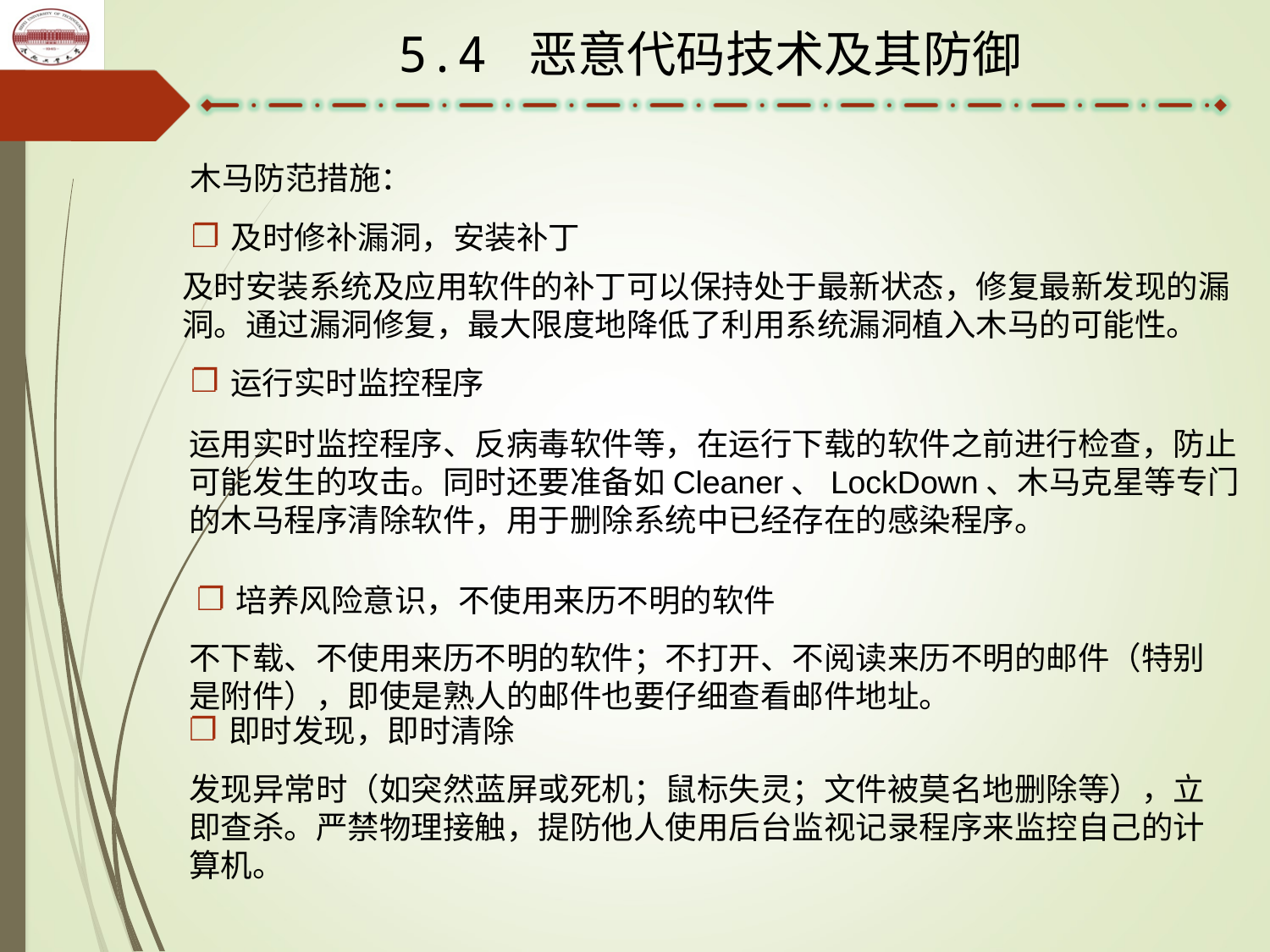

5.4 恶意代码技术及其防御
木马防范措施：
及时修补漏洞，安装补丁
及时安装系统及应用软件的补丁可以保持处于最新状态，修复最新发现的漏洞。通过漏洞修复，最大限度地降低了利用系统漏洞植入木马的可能性。
运行实时监控程序
运用实时监控程序、反病毒软件等，在运行下载的软件之前进行检查，防止可能发生的攻击。同时还要准备如Cleaner、LockDown、木马克星等专门的木马程序清除软件，用于删除系统中已经存在的感染程序。
培养风险意识，不使用来历不明的软件
不下载、不使用来历不明的软件；不打开、不阅读来历不明的邮件（特别是附件），即使是熟人的邮件也要仔细查看邮件地址。
即时发现，即时清除
发现异常时（如突然蓝屏或死机；鼠标失灵；文件被莫名地删除等），立即查杀。严禁物理接触，提防他人使用后台监视记录程序来监控自己的计算机。